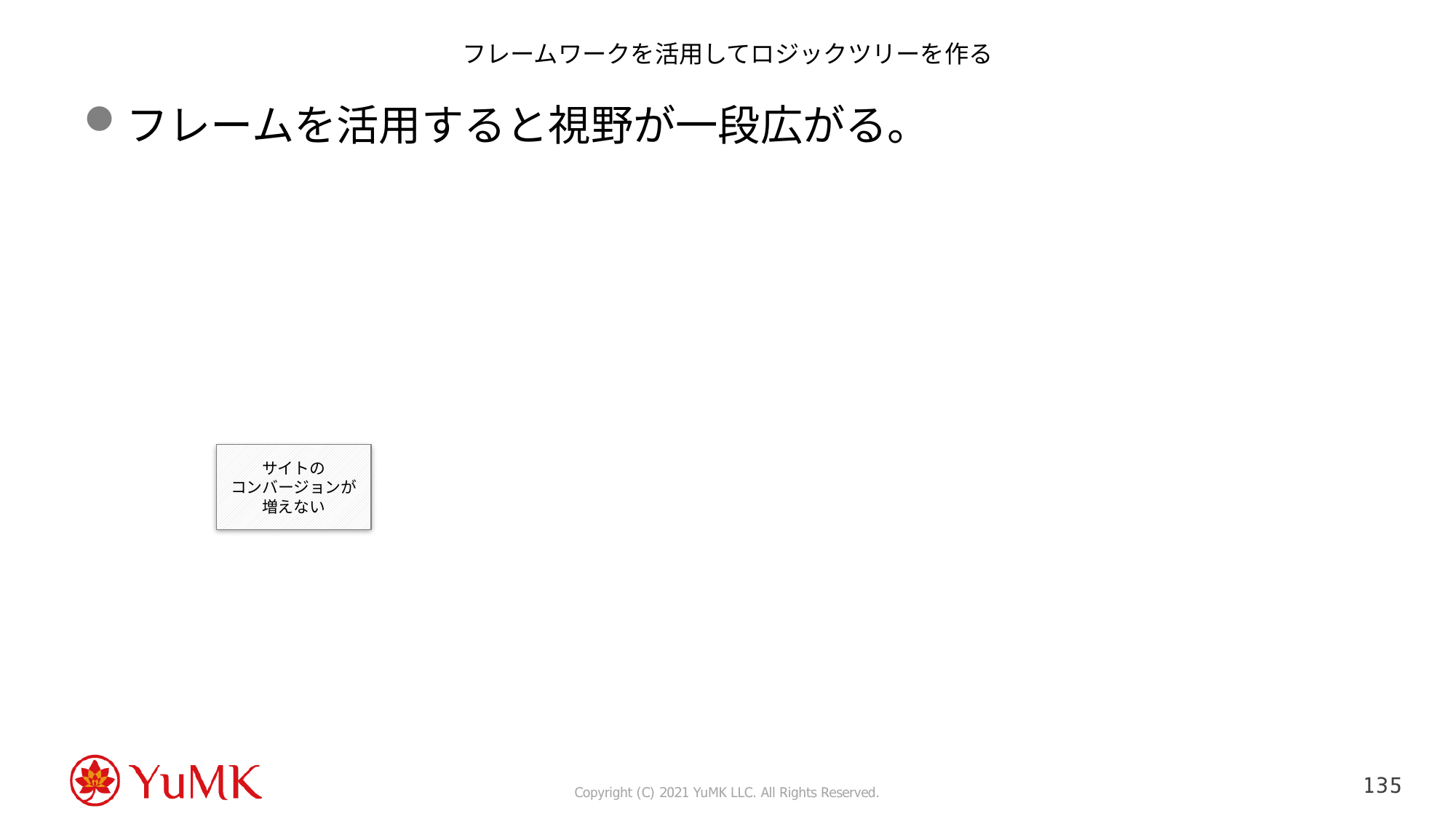

# フレームワークを活用してロジックツリーを作る
フレームを活用すると視野が一段広がる。

サイトの
コンバージョンが増えない
135